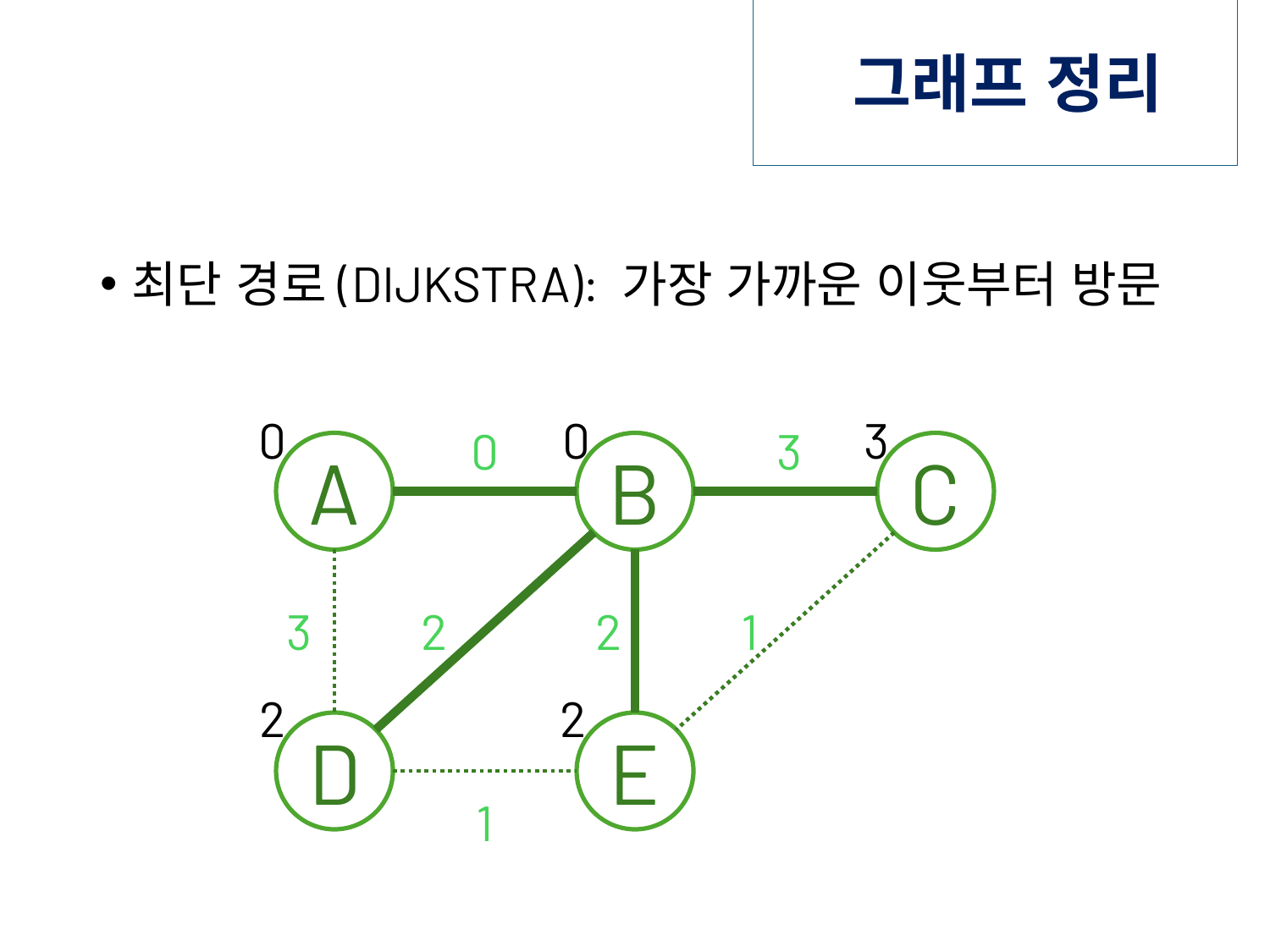

# 그래프 정리
최단 경로(DIJKSTRA): 가장 가까운 이웃부터 방문
0
0
3
0
3
A
B
C
3
2
2
1
2
2
D
E
1